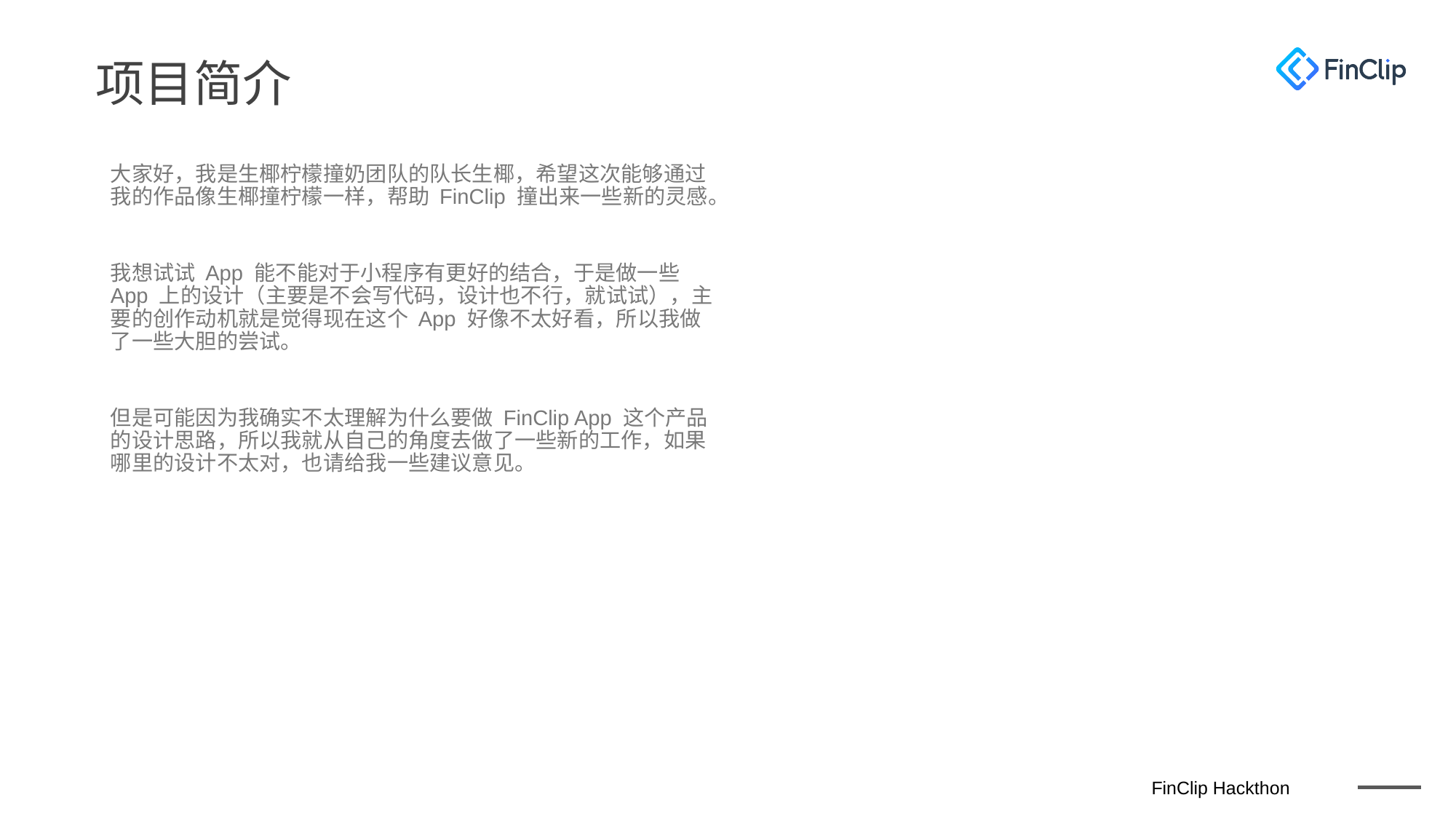

项目简介
大家好，我是生椰柠檬撞奶团队的队长生椰，希望这次能够通过我的作品像生椰撞柠檬一样，帮助 FinClip 撞出来一些新的灵感。

我想试试 App 能不能对于小程序有更好的结合，于是做一些 App 上的设计（主要是不会写代码，设计也不行，就试试），主要的创作动机就是觉得现在这个 App 好像不太好看，所以我做了一些大胆的尝试。

但是可能因为我确实不太理解为什么要做 FinClip App 这个产品的设计思路，所以我就从自己的角度去做了一些新的工作，如果哪里的设计不太对，也请给我一些建议意见。